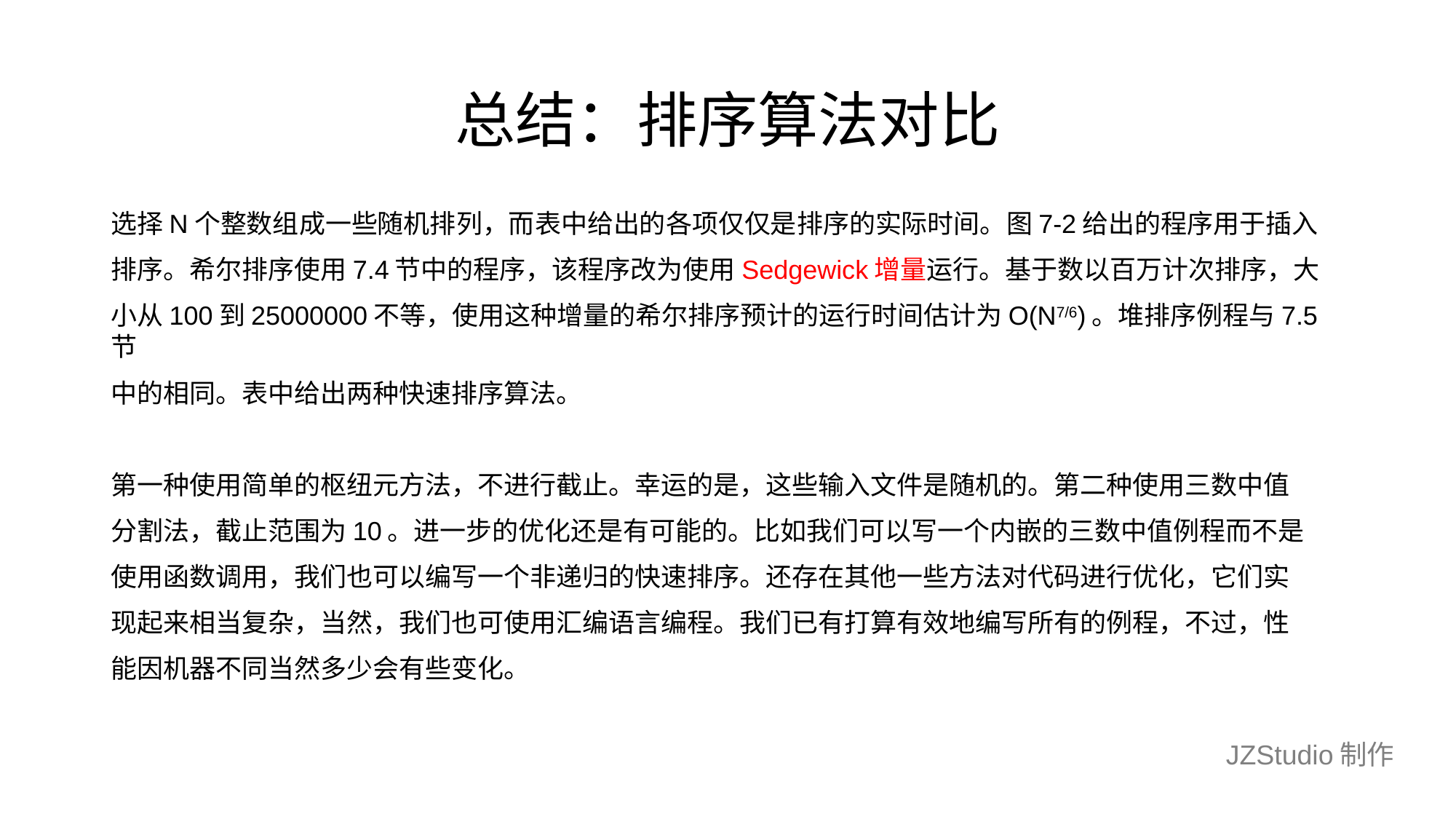

# 总结：排序算法对比
选择N个整数组成一些随机排列，而表中给出的各项仅仅是排序的实际时间。图7-2给出的程序用于插入
排序。希尔排序使用7.4节中的程序，该程序改为使用Sedgewick增量运行。基于数以百万计次排序，大
小从100到25000000不等，使用这种增量的希尔排序预计的运行时间估计为O(N7/6)。堆排序例程与7.5节
中的相同。表中给出两种快速排序算法。

第一种使用简单的枢纽元方法，不进行截止。幸运的是，这些输入文件是随机的。第二种使用三数中值
分割法，截止范围为10。进一步的优化还是有可能的。比如我们可以写一个内嵌的三数中值例程而不是
使用函数调用，我们也可以编写一个非递归的快速排序。还存在其他一些方法对代码进行优化，它们实
现起来相当复杂，当然，我们也可使用汇编语言编程。我们已有打算有效地编写所有的例程，不过，性
能因机器不同当然多少会有些变化。